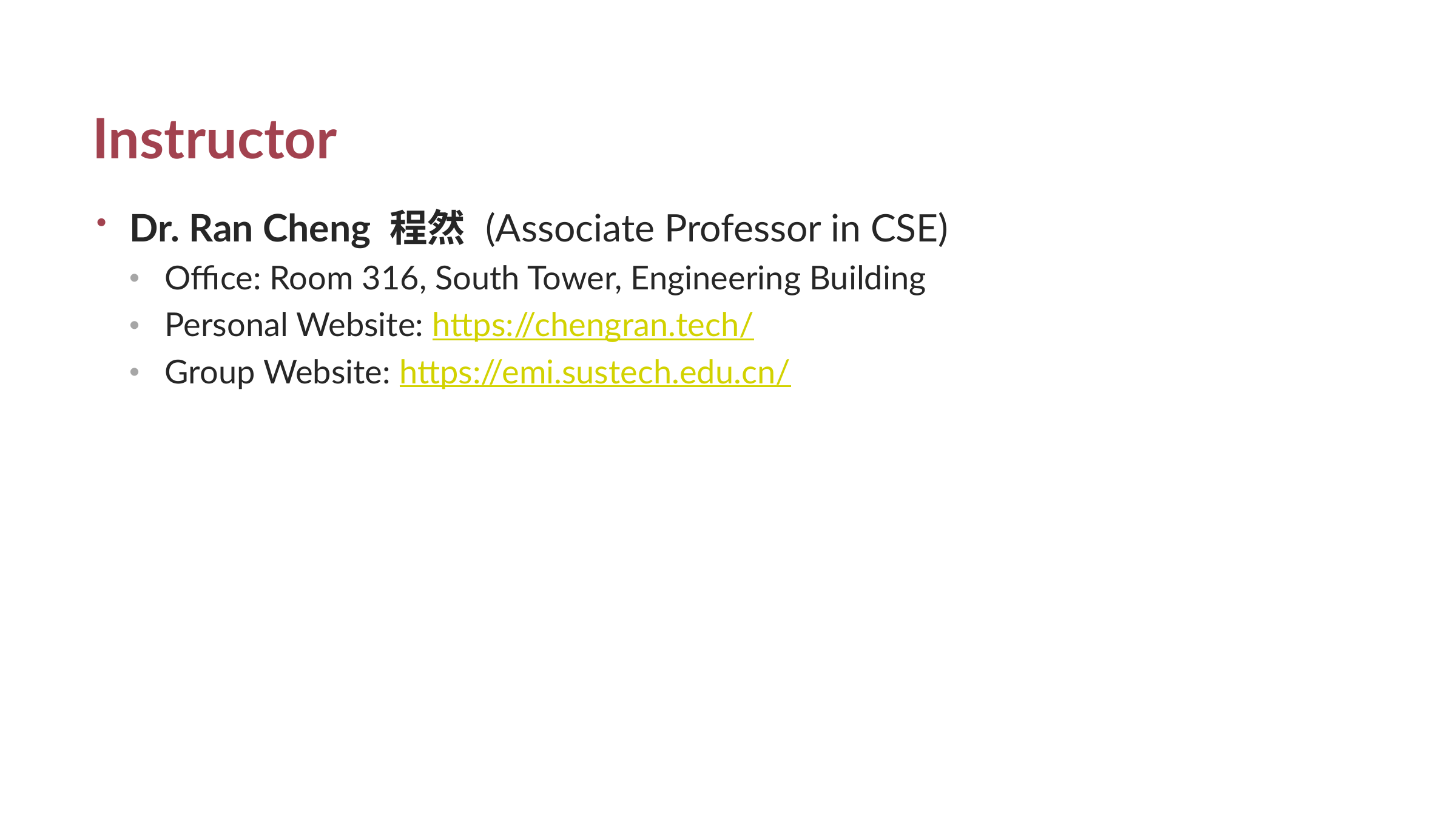

# Instructor
Dr. Ran Cheng 程然 (Associate Professor in CSE)
Office: Room 316, South Tower, Engineering Building
Personal Website: https://chengran.tech/
Group Website: https://emi.sustech.edu.cn/